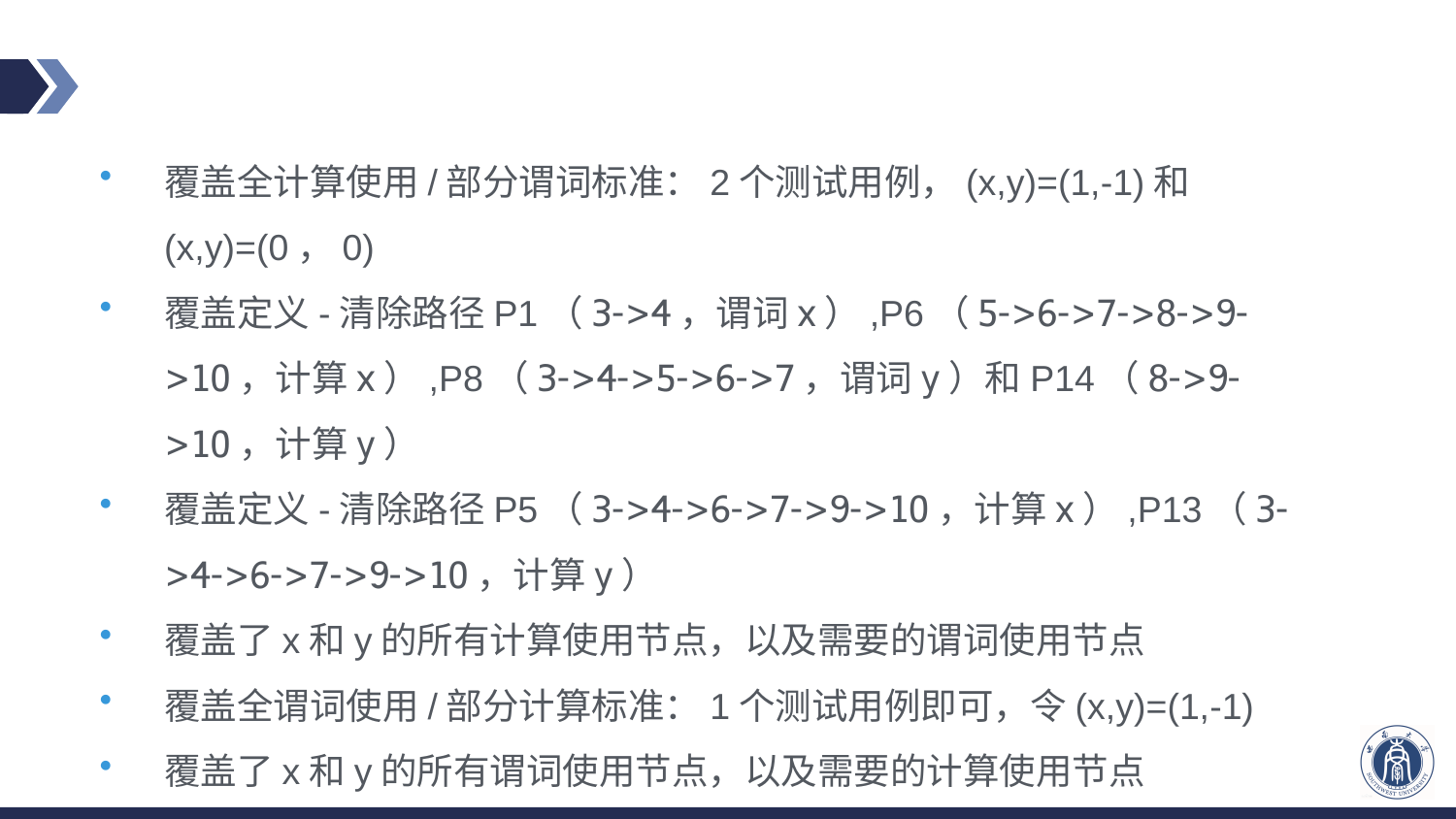

#
覆盖全计算使用/部分谓词标准：2个测试用例，(x,y)=(1,-1)和(x,y)=(0，0)
覆盖定义-清除路径P1（3->4，谓词x）,P6（5->6->7->8->9->10，计算x）,P8（3->4->5->6->7，谓词y）和P14（8->9->10，计算y）
覆盖定义-清除路径P5（3->4->6->7->9->10，计算x）,P13（3->4->6->7->9->10，计算y）
覆盖了x和y的所有计算使用节点，以及需要的谓词使用节点
覆盖全谓词使用/部分计算标准：1个测试用例即可，令(x,y)=(1,-1)
覆盖了x和y的所有谓词使用节点，以及需要的计算使用节点